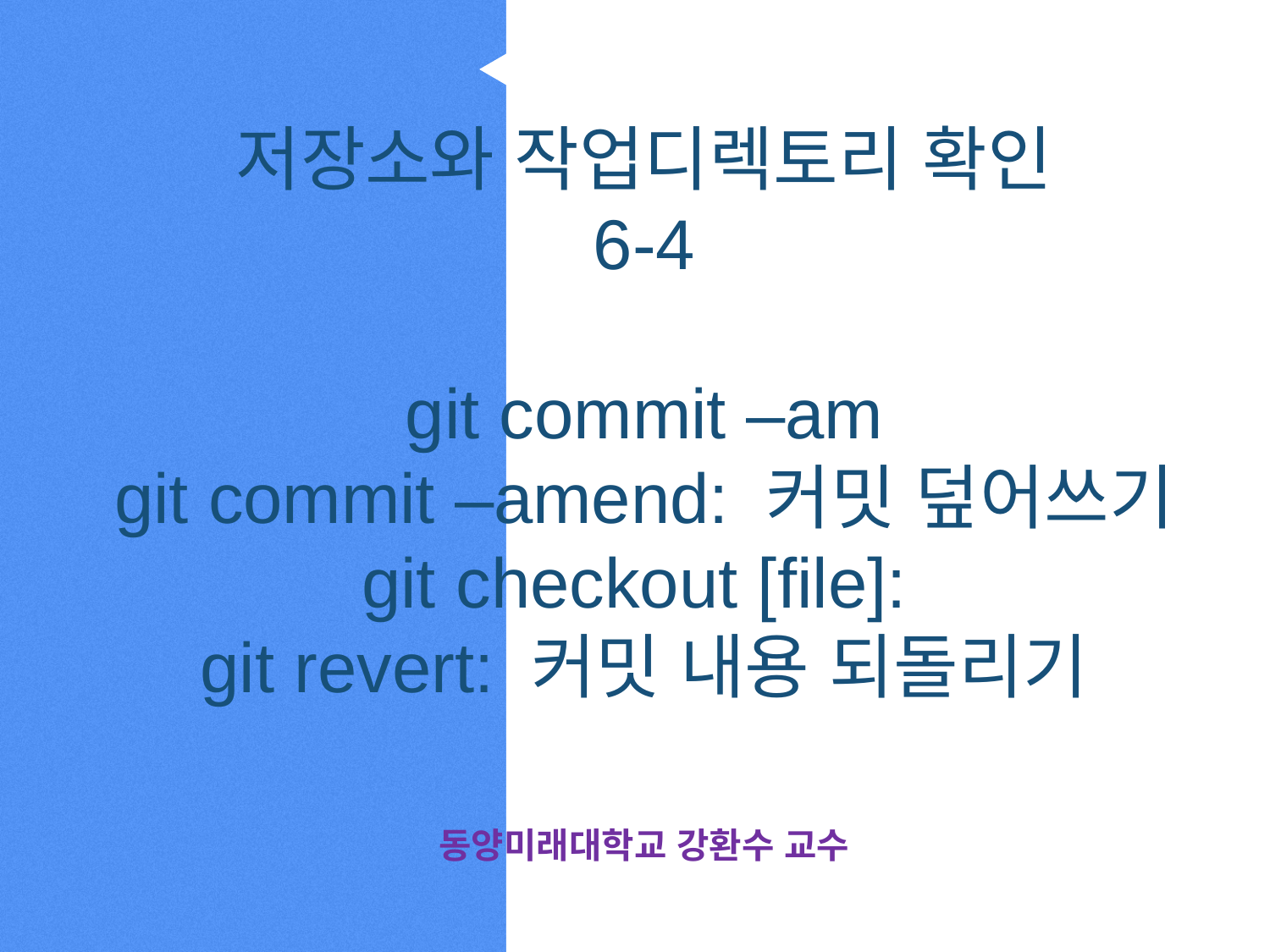

저장소와 작업디렉토리 확인
6-4

git commit –am
git commit –amend: 커밋 덮어쓰기
git checkout [file]:
git revert: 커밋 내용 되돌리기
동양미래대학교 강환수 교수